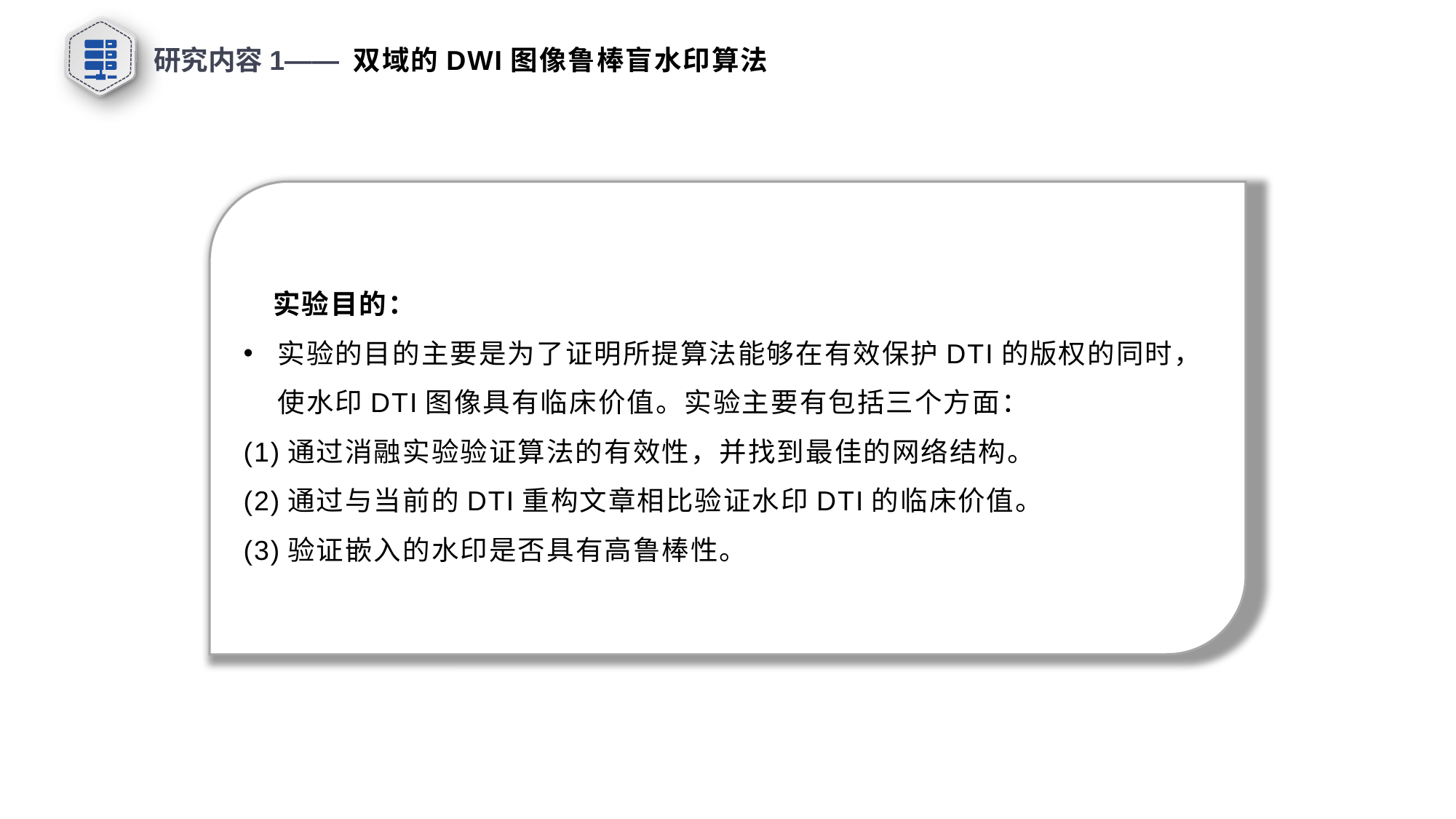

研究内容1—— 双域的DWI图像鲁棒盲水印算法

   实验目的：
实验的目的主要是为了证明所提算法能够在有效保护DTI的版权的同时，使水印DTI图像具有临床价值。实验主要有包括三个方面：
(1)通过消融实验验证算法的有效性，并找到最佳的网络结构。
(2)通过与当前的DTI重构文章相比验证水印DTI的临床价值。
(3)验证嵌入的水印是否具有高鲁棒性。